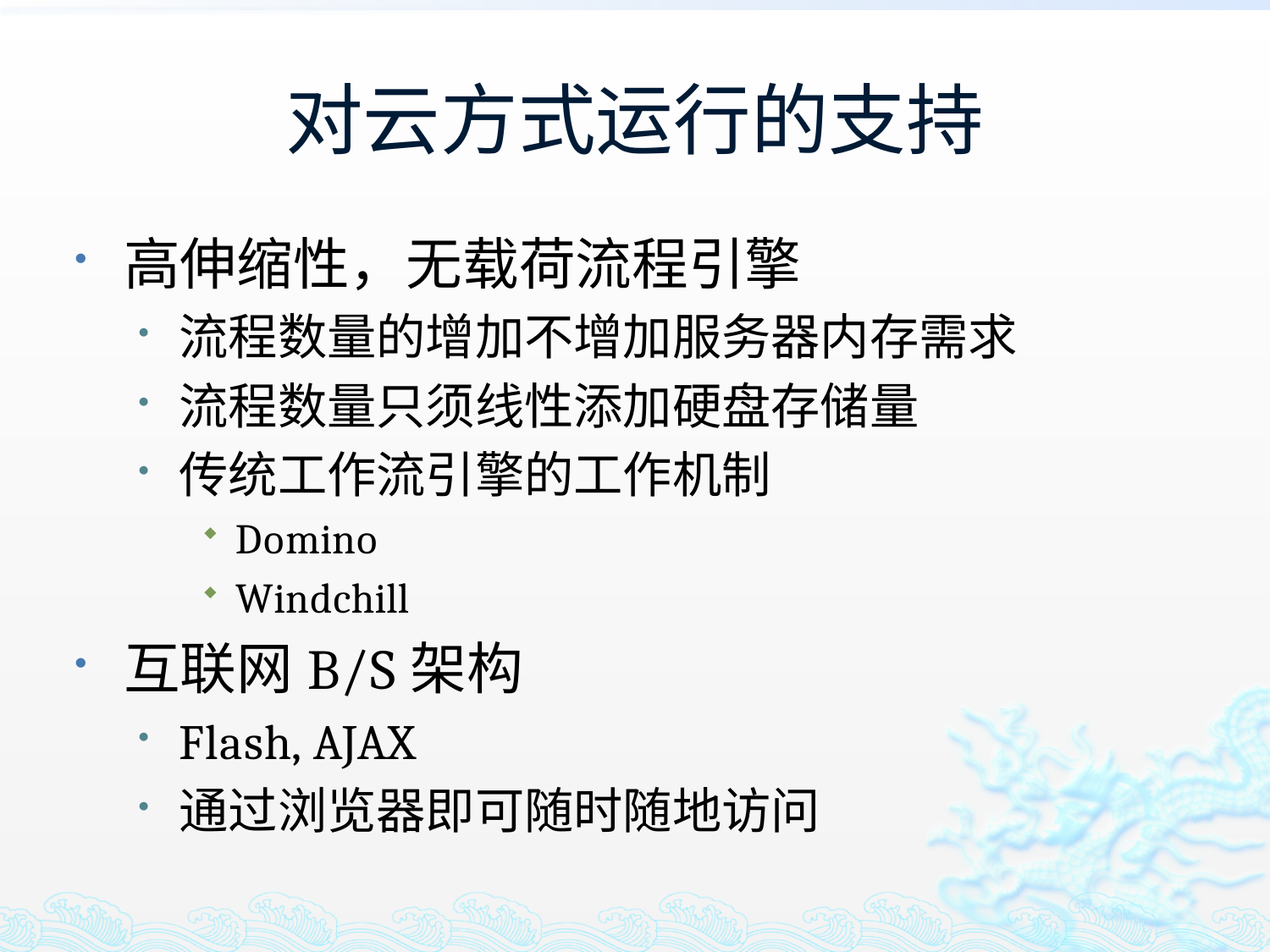

# 对云方式运行的支持
高伸缩性，无载荷流程引擎
流程数量的增加不增加服务器内存需求
流程数量只须线性添加硬盘存储量
传统工作流引擎的工作机制
Domino
Windchill
互联网B/S架构
Flash, AJAX
通过浏览器即可随时随地访问